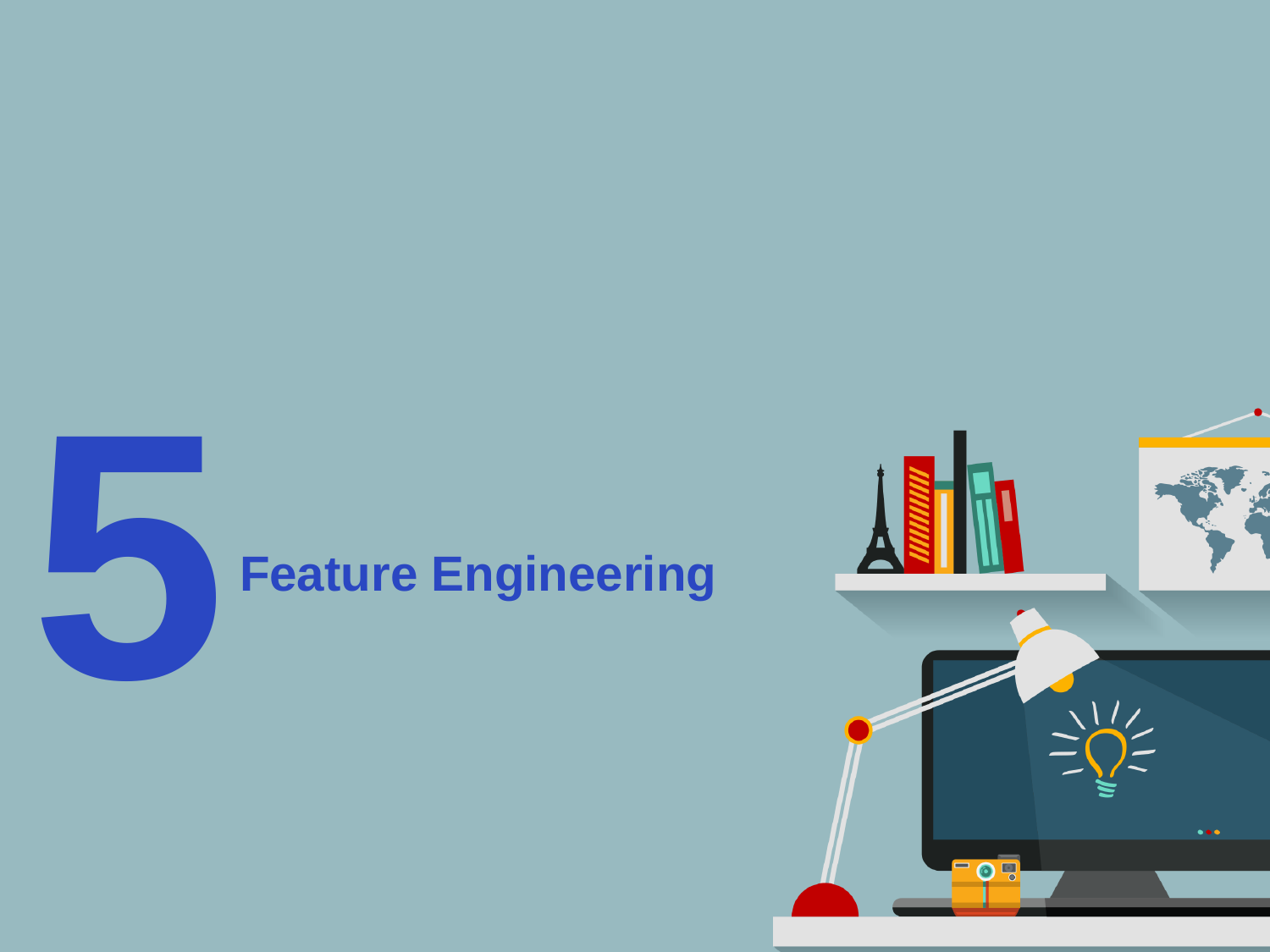

5
Feature Engineering
주요 변수 선정 ( Feature Engineering)
PCA (Principal Component Analysis) 주성분 분석